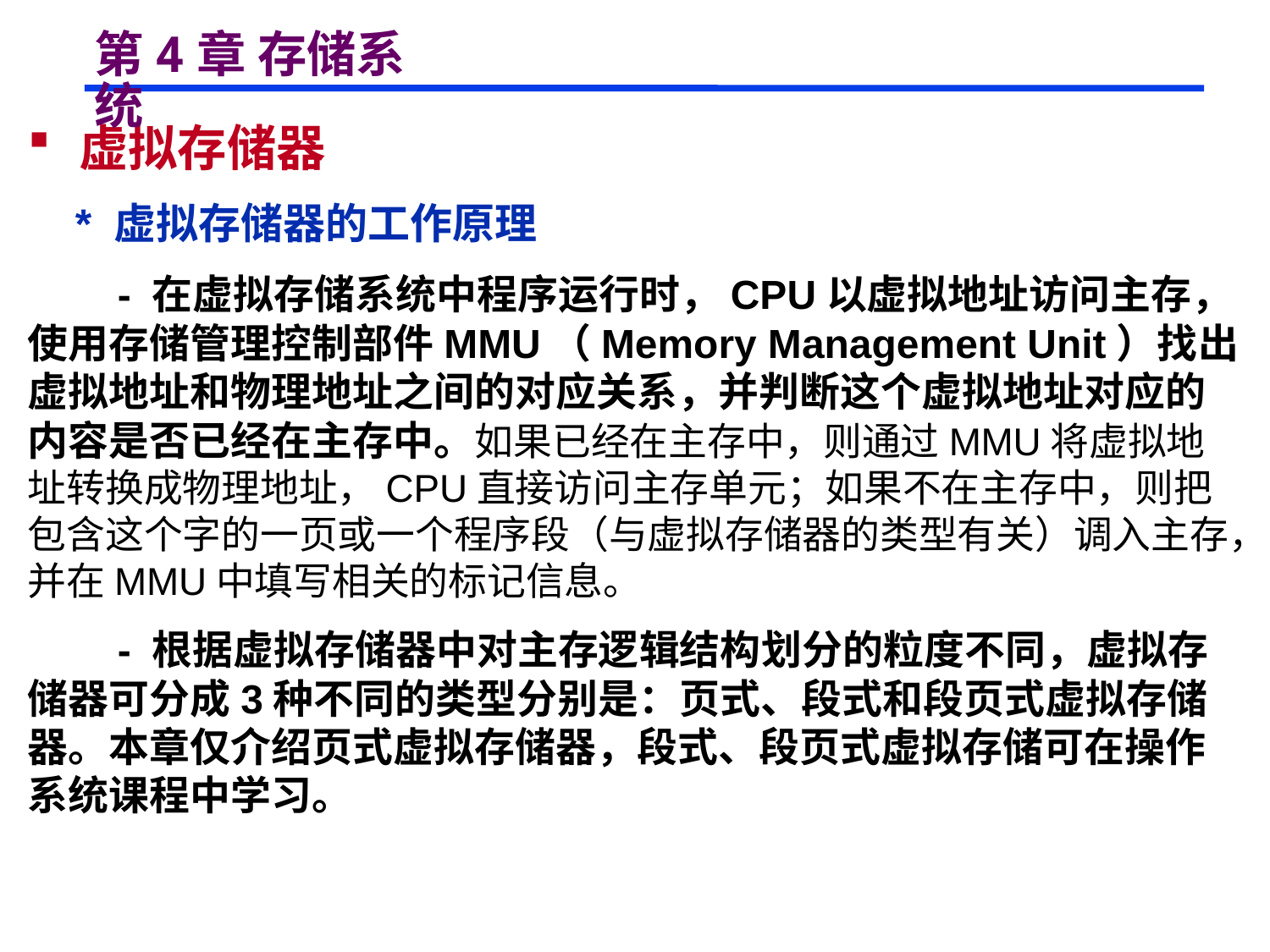

# 第4章 存储系统
 虚拟存储器
    * 虚拟存储器的工作原理
        - 在虚拟存储系统中程序运行时，CPU以虚拟地址访问主存，使用存储管理控制部件MMU（Memory Management Unit）找出虚拟地址和物理地址之间的对应关系，并判断这个虚拟地址对应的内容是否已经在主存中。如果已经在主存中，则通过MMU将虚拟地址转换成物理地址，CPU直接访问主存单元；如果不在主存中，则把包含这个字的一页或一个程序段（与虚拟存储器的类型有关）调入主存，并在MMU中填写相关的标记信息。
        - 根据虚拟存储器中对主存逻辑结构划分的粒度不同，虚拟存储器可分成3种不同的类型分别是：页式、段式和段页式虚拟存储器。本章仅介绍页式虚拟存储器，段式、段页式虚拟存储可在操作系统课程中学习。